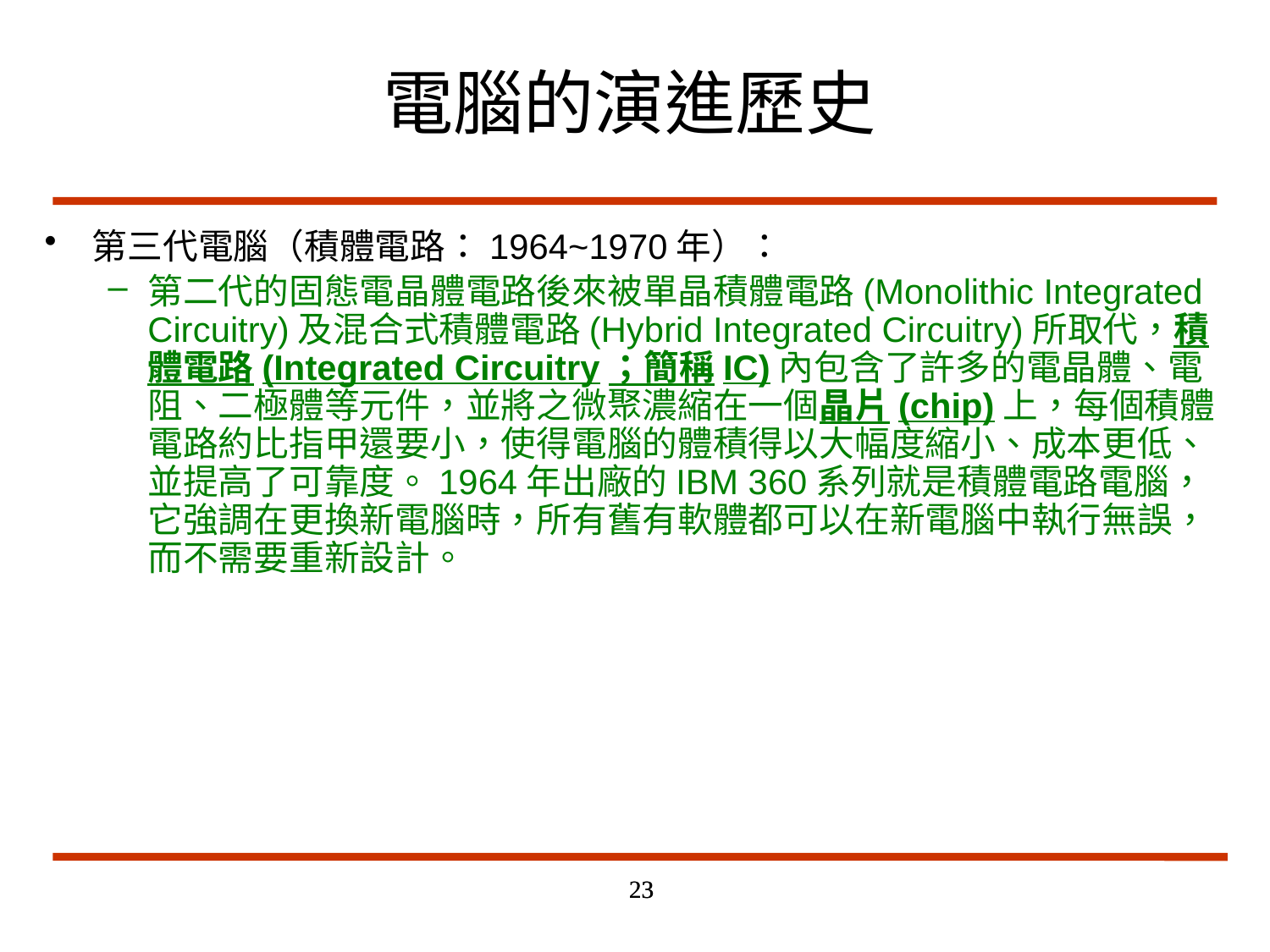

第三代電腦（積體電路：1964~1970年）：
第二代的固態電晶體電路後來被單晶積體電路(Monolithic Integrated Circuitry)及混合式積體電路(Hybrid Integrated Circuitry)所取代，積體電路(Integrated Circuitry；簡稱IC)內包含了許多的電晶體、電阻、二極體等元件，並將之微聚濃縮在一個晶片(chip)上，每個積體電路約比指甲還要小，使得電腦的體積得以大幅度縮小、成本更低、並提高了可靠度。1964年出廠的IBM 360系列就是積體電路電腦，它強調在更換新電腦時，所有舊有軟體都可以在新電腦中執行無誤，而不需要重新設計。
電腦的演進歷史
23
23